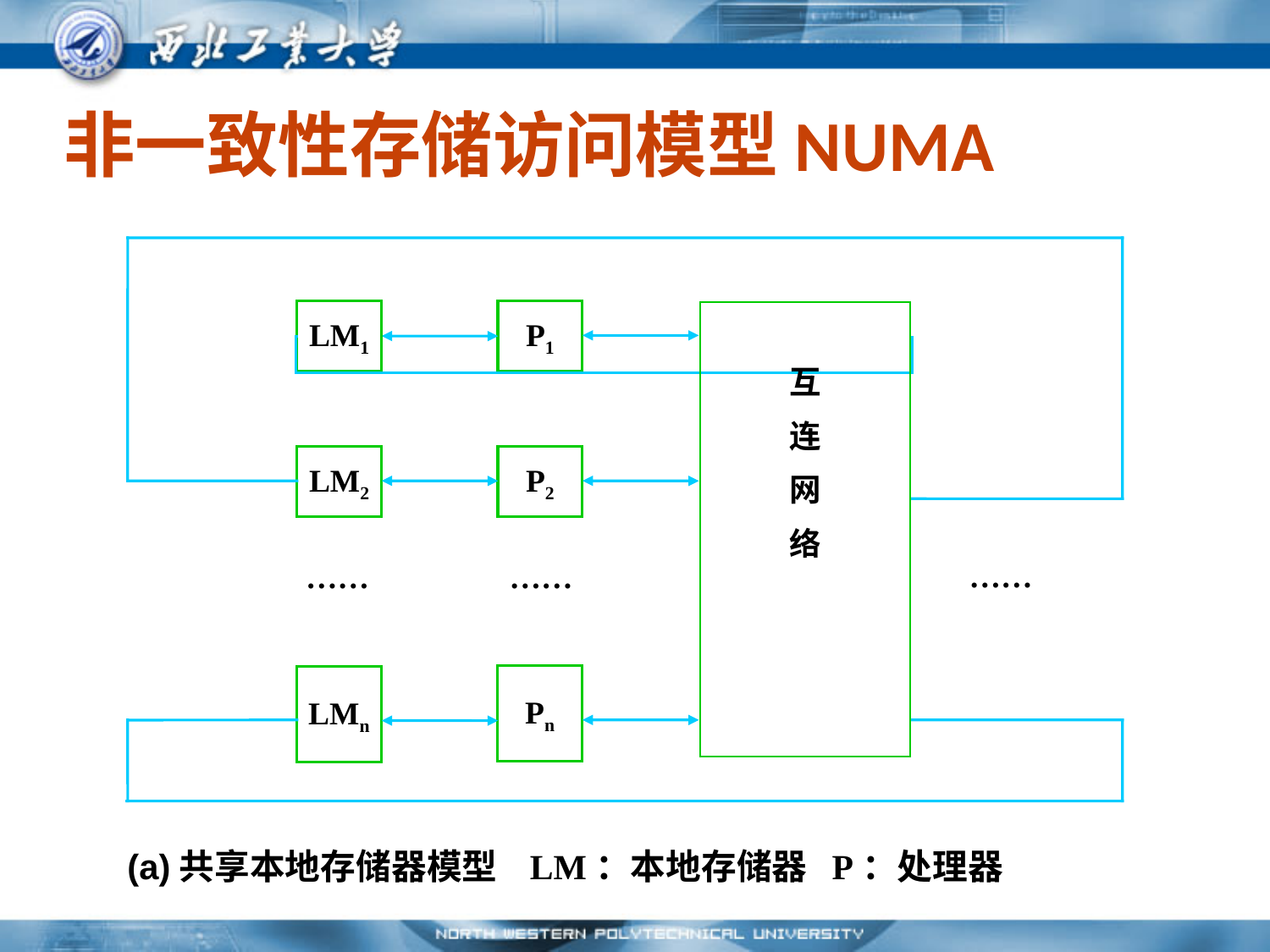

# 非一致性存储访问模型NUMA

LM1
P1

互
连
网
络

LM2
P2

……
……
……

Pn
LMn

(a)共享本地存储器模型   LM：本地存储器  P：处理器